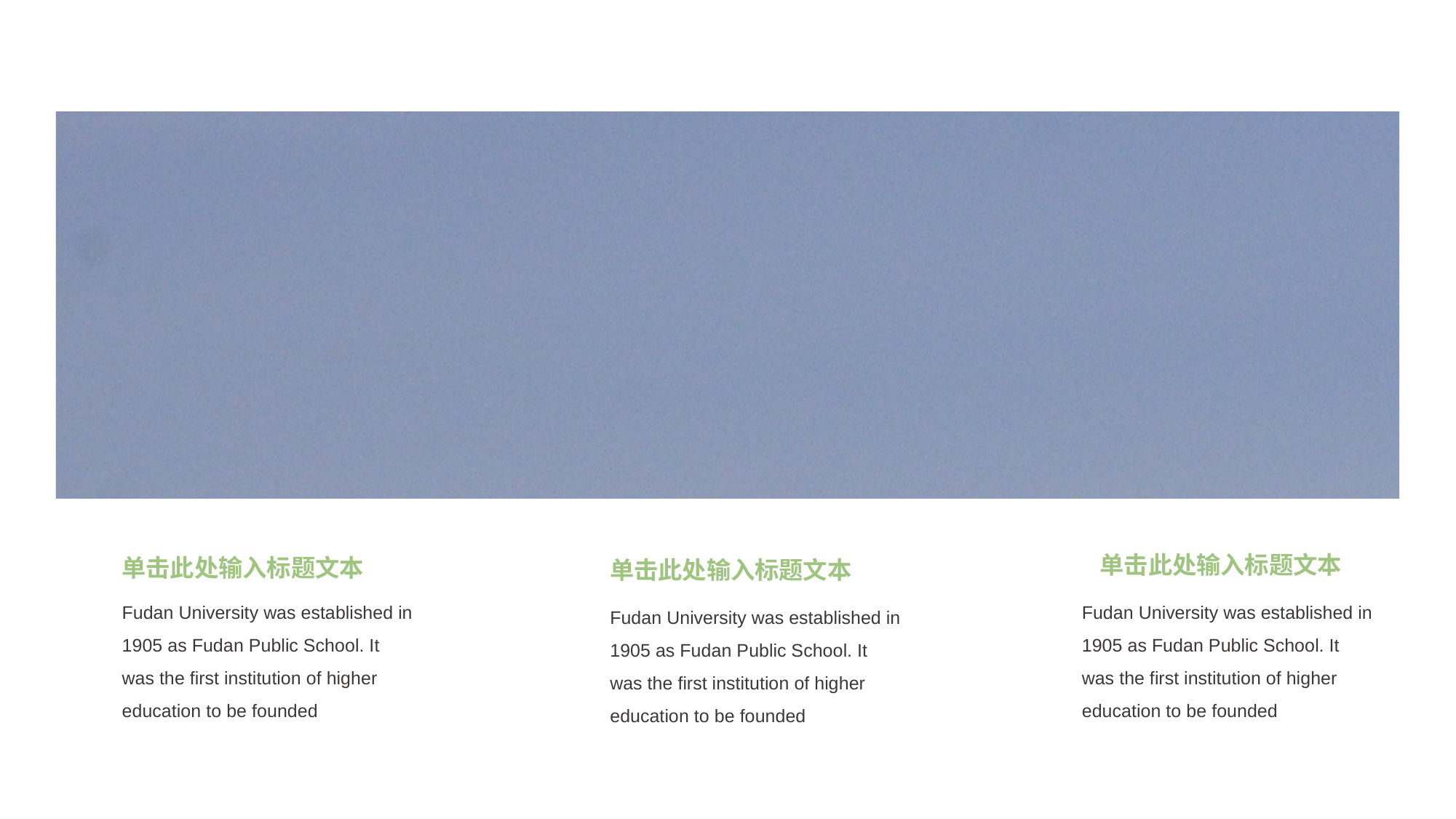

单击此处输入标题文本
单击此处输入标题文本
Fudan University was established in 1905 as Fudan Public School. It was the first institution of higher education to be founded by a Chinese pe
单击此处输入标题文本
Fudan University was established in 1905 as Fudan Public School. It was the first institution of higher education to be founded by a Chinese pe
Fudan University was established in 1905 as Fudan Public School. It was the first institution of higher education to be founded by a Chinese pe